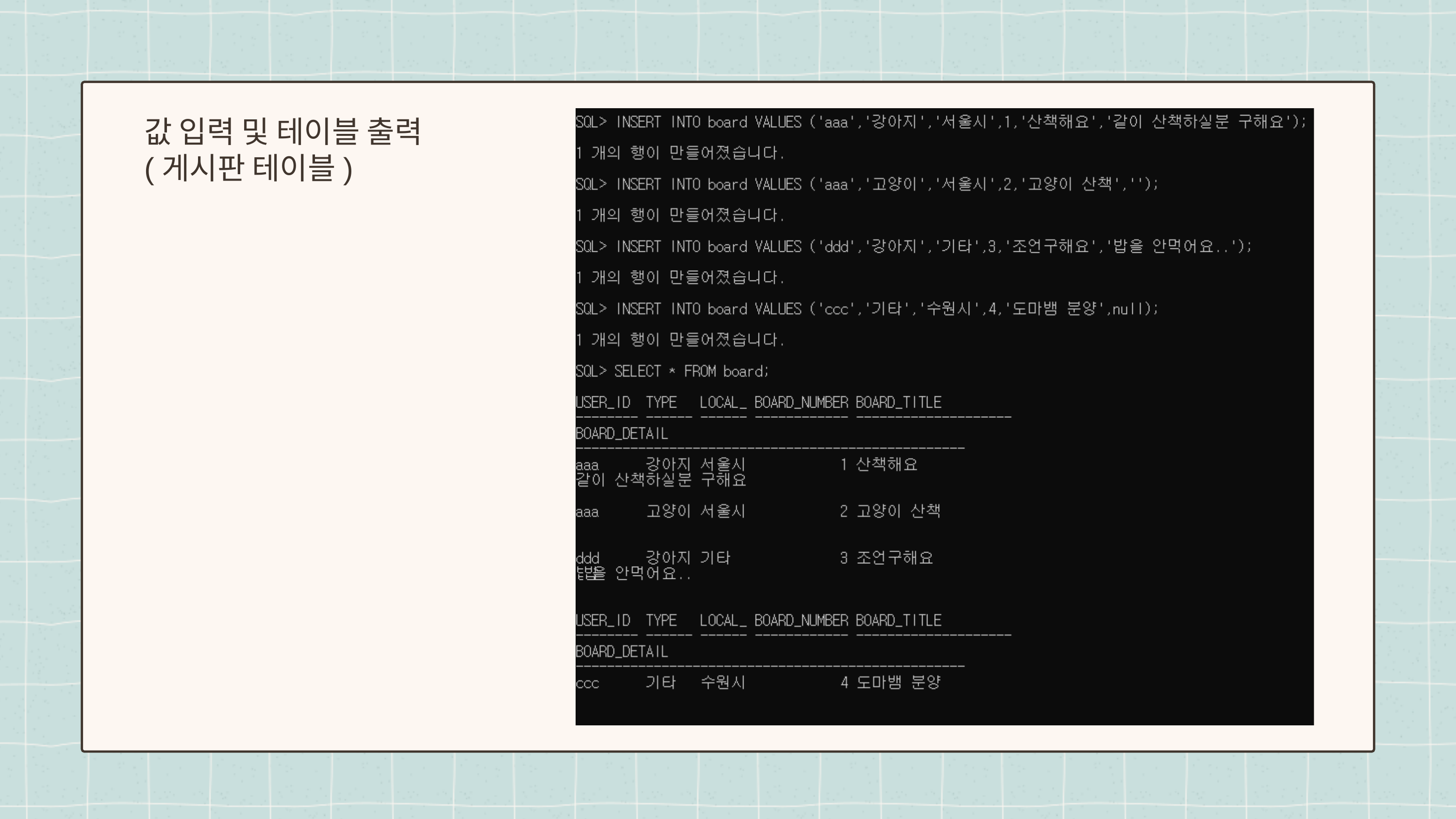

값 입력 및 테이블 출력
(게시판 테이블)